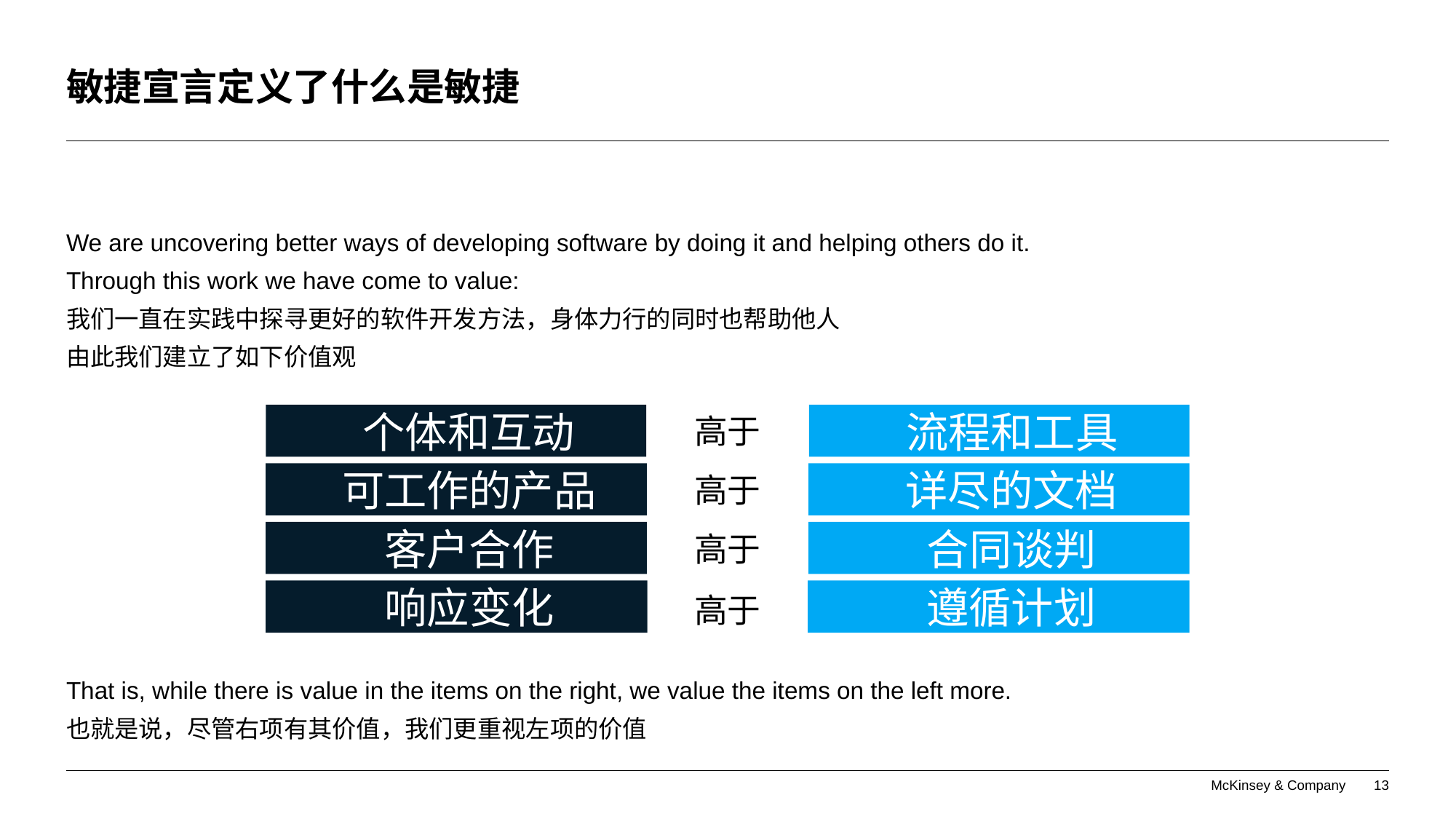

# 敏捷宣言定义了什么是敏捷

We are uncovering better ways of developing software by doing it and helping others do it.
Through this work we have come to value:
我们一直在实践中探寻更好的软件开发方法，身体力行的同时也帮助他人
由此我们建立了如下价值观
个体和互动
流程和工具
高于
可工作的产品
详尽的文档
高于
客户合作
合同谈判
高于
响应变化
遵循计划
高于
That is, while there is value in the items on the right, we value the items on the left more.
也就是说，尽管右项有其价值，我们更重视左项的价值